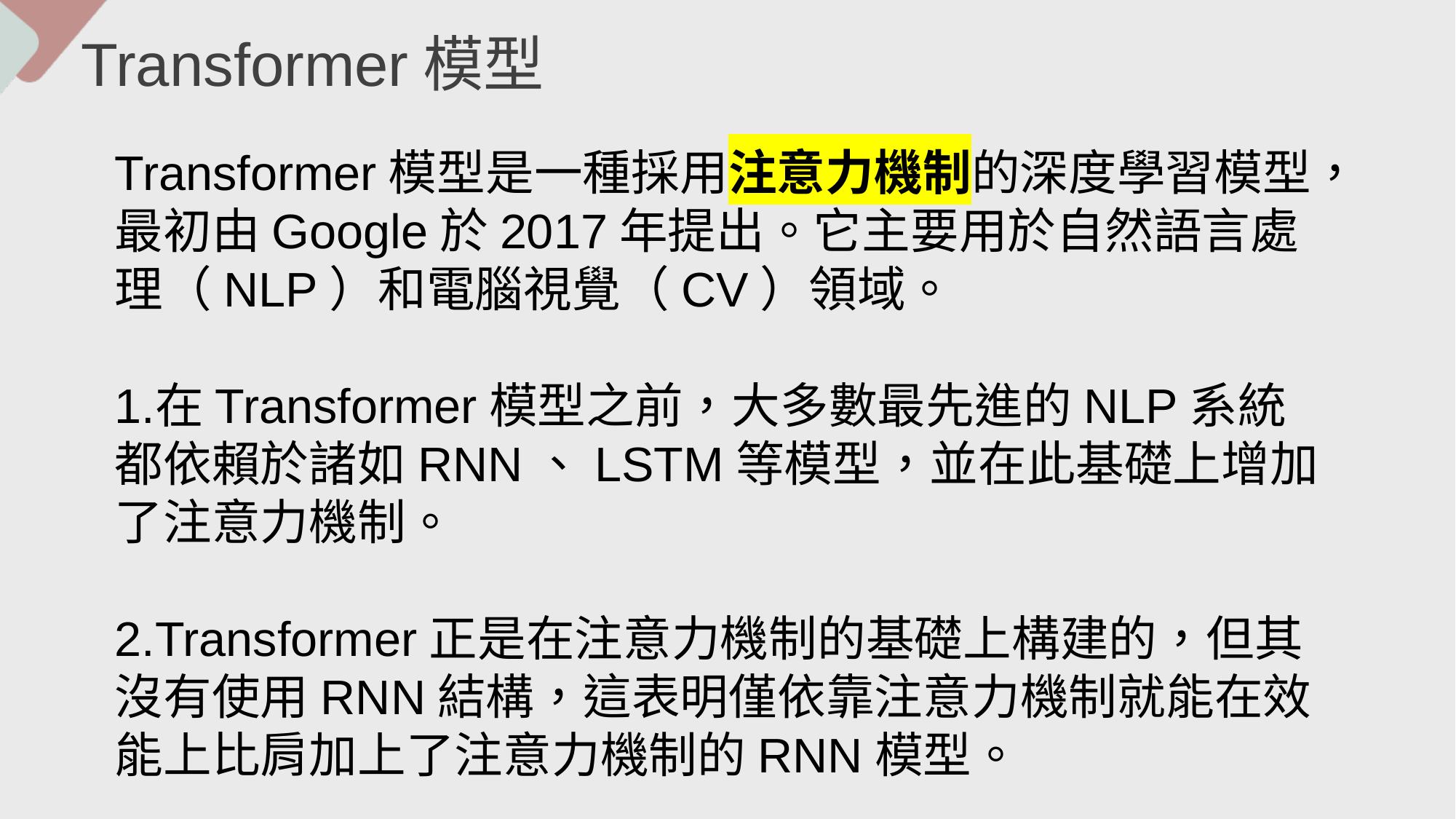

Transformer模型
Transformer模型是一種採用注意力機制的深度學習模型，最初由Google於2017年提出。它主要用於自然語言處理（NLP）和電腦視覺（CV）領域。

在Transformer模型之前，大多數最先進的NLP系統都依賴於諸如RNN、LSTM等模型，並在此基礎上增加了注意力機制。

Transformer正是在注意力機制的基礎上構建的，但其沒有使用RNN結構，這表明僅依靠注意力機制就能在效能上比肩加上了注意力機制的RNN模型。